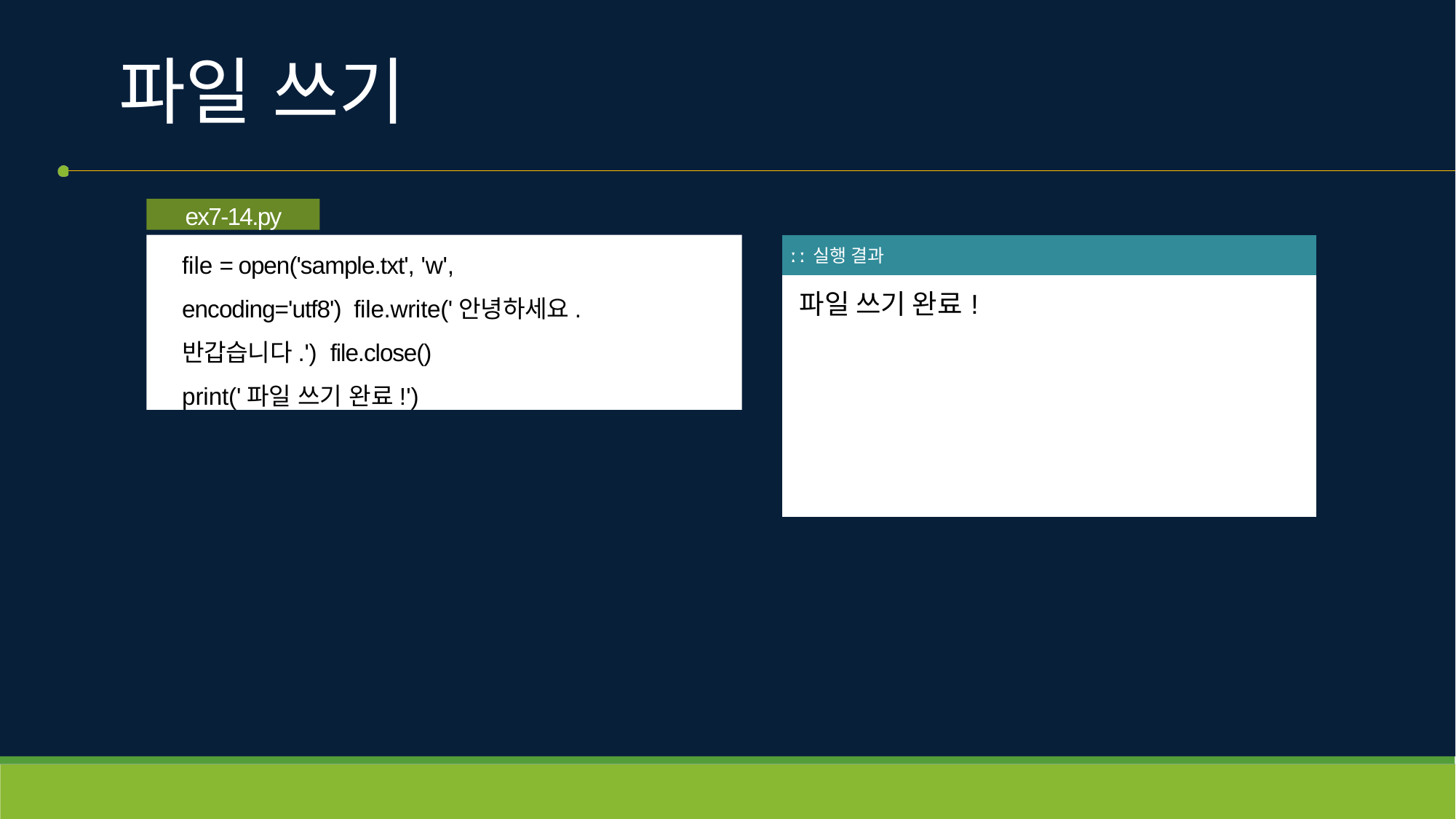

# 파일 쓰기

ex7-14.py
| ː ː 실행 결과 |
| --- |
| 파일 쓰기 완료! |
file = open('sample.txt', 'w', encoding='utf8')  file.write('안녕하세요. 반갑습니다.')  file.close()
print('파일 쓰기 완료!')